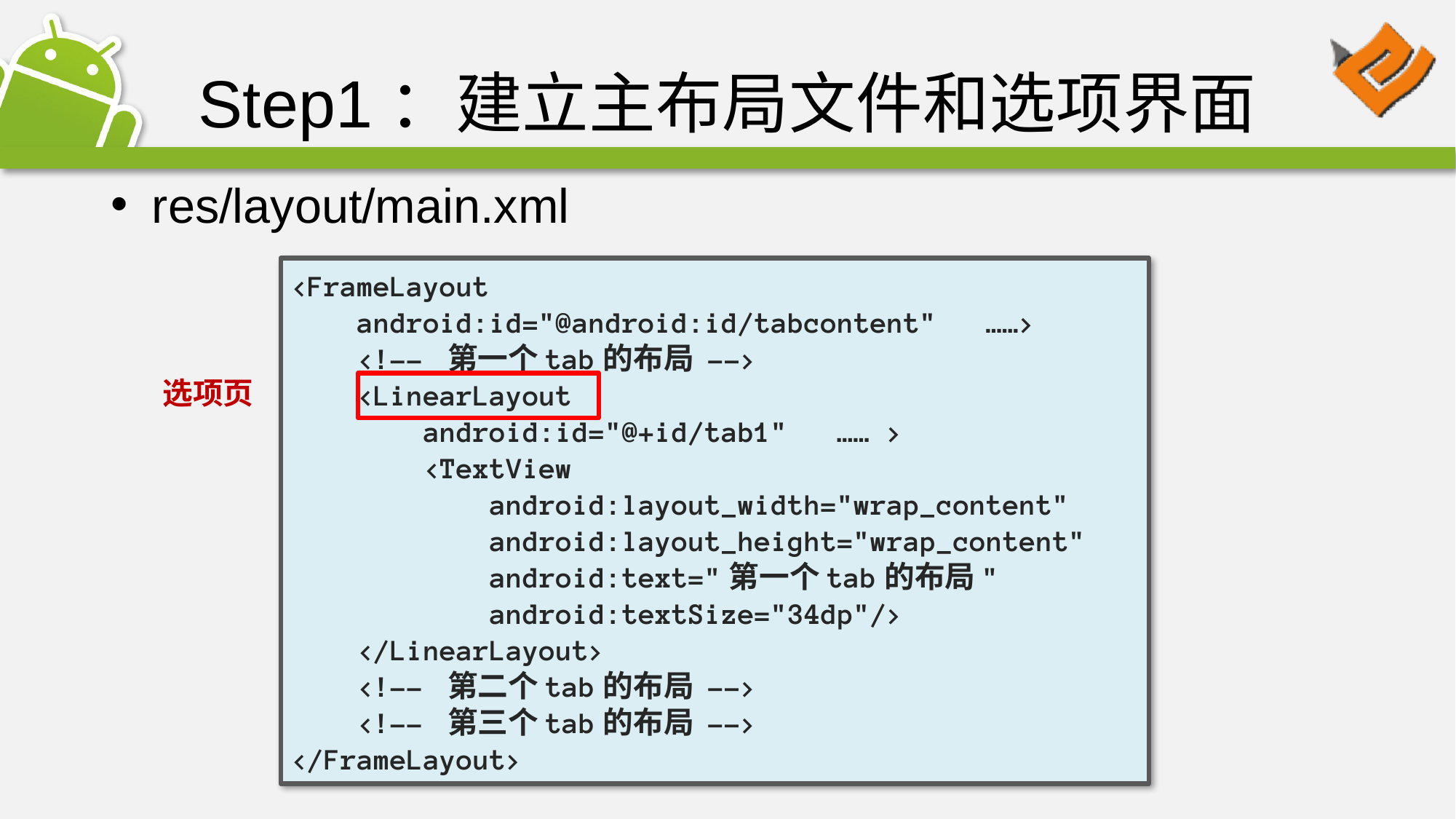

# Step1：建立主布局文件和选项界面
res/layout/main.xml
<FrameLayout
    android:id="@android:id/tabcontent"   ……>
    <!-- 第一个tab的布局 -->
    <LinearLayout
        android:id="@+id/tab1"   …… >
        <TextView
            android:layout_width="wrap_content"
            android:layout_height="wrap_content"
            android:text="第一个tab的布局"
            android:textSize="34dp"/>
    </LinearLayout>
    <!-- 第二个tab的布局 -->
    <!-- 第三个tab的布局 -->
</FrameLayout>
选项页